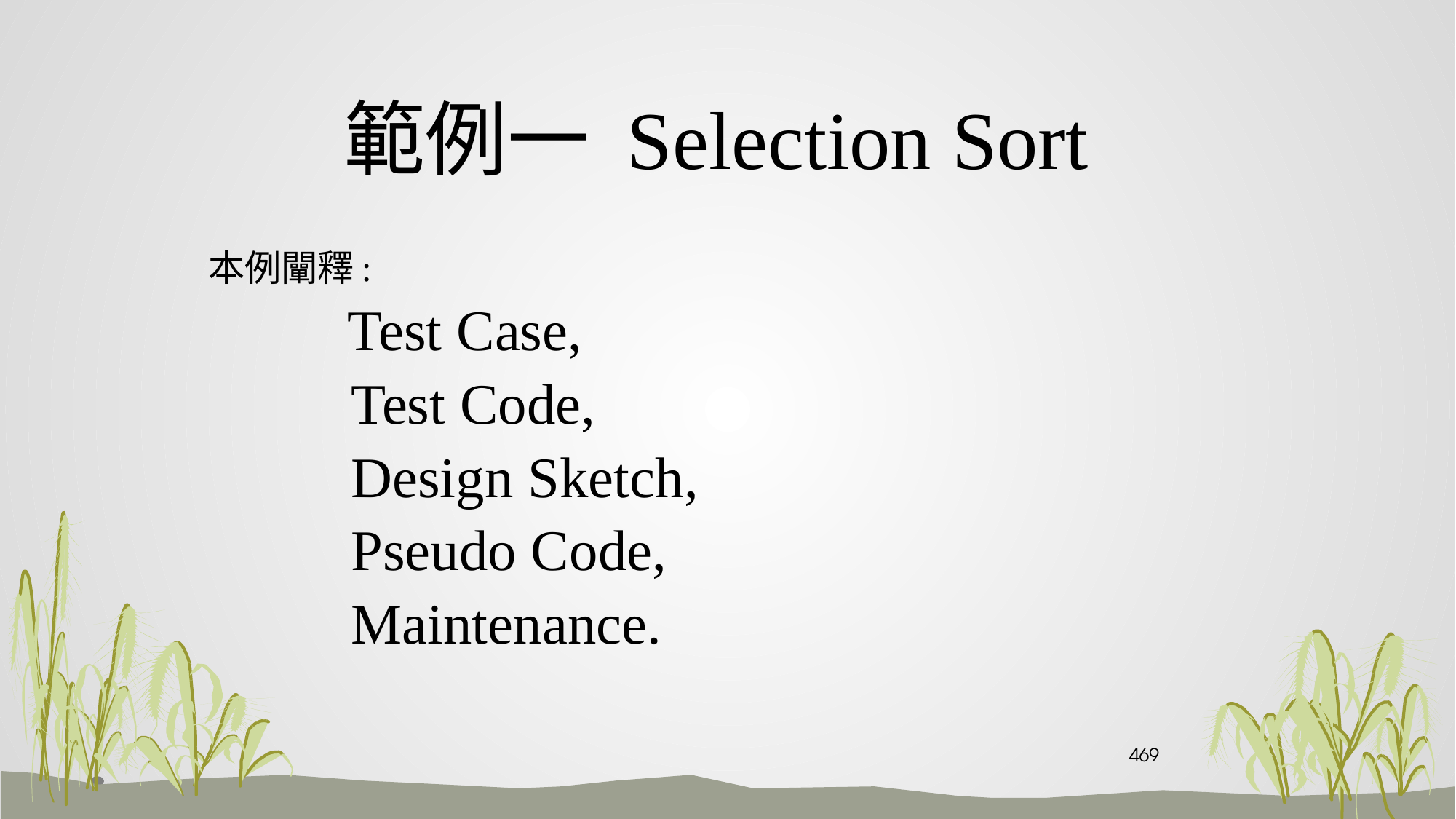

# 範例一 Selection Sort
 本例闡釋:
                 Test Case,
           Test Code,
           Design Sketch,
           Pseudo Code,
           Maintenance.
469